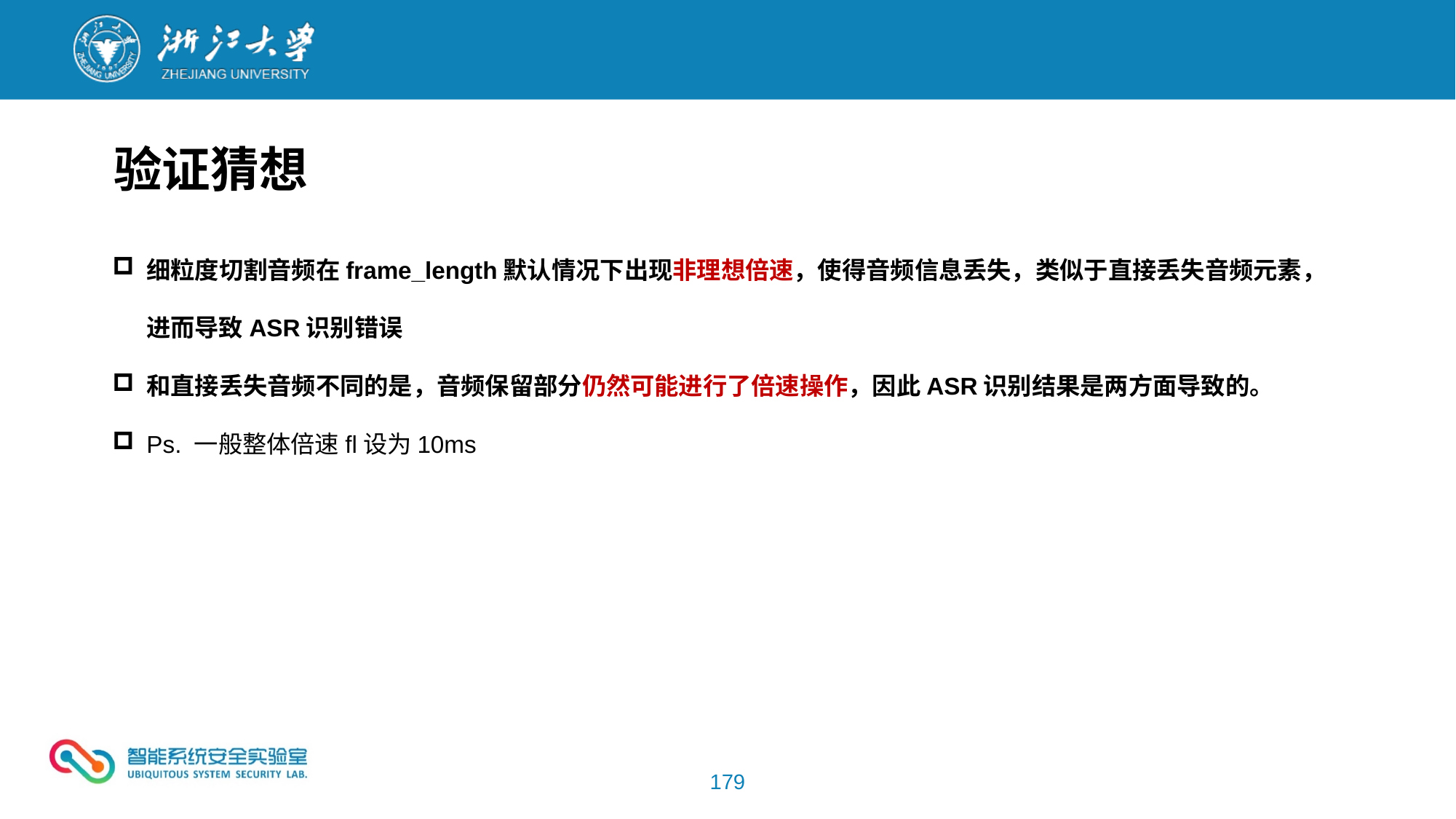

验证猜想
细粒度切割音频在frame_length默认情况下出现非理想倍速，使得音频信息丢失，类似于直接丢失音频元素，进而导致ASR识别错误
和直接丢失音频不同的是，音频保留部分仍然可能进行了倍速操作，因此ASR识别结果是两方面导致的。
Ps. 一般整体倍速fl设为10ms